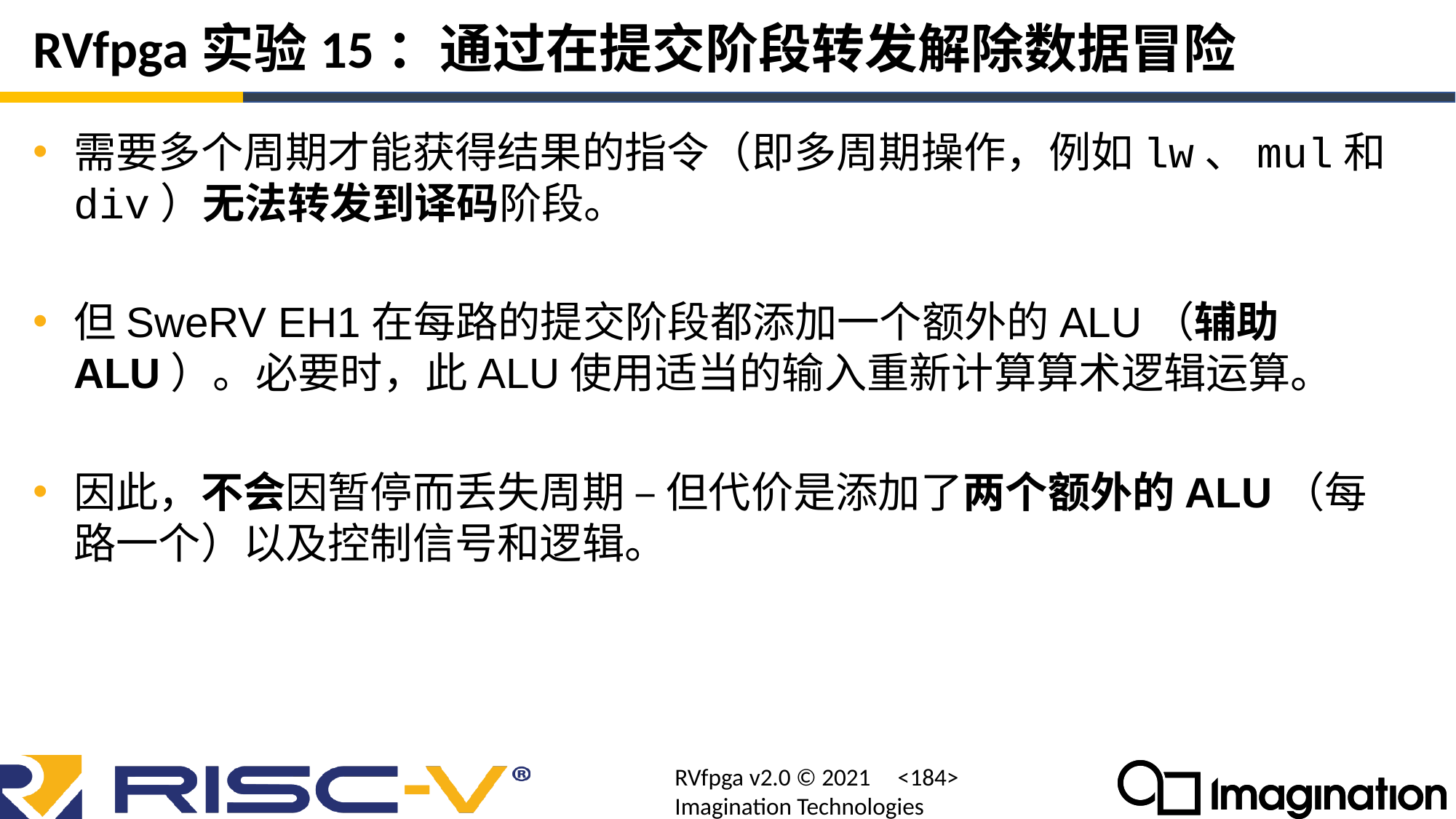

# RVfpga实验15：通过在提交阶段转发解除数据冒险
需要多个周期才能获得结果的指令（即多周期操作，例如lw、mul和div）无法转发到译码阶段。

但SweRV EH1在每路的提交阶段都添加一个额外的ALU（辅助ALU）。必要时，此ALU使用适当的输入重新计算算术逻辑运算。

因此，不会因暂停而丢失周期 – 但代价是添加了两个额外的ALU（每路一个）以及控制信号和逻辑。